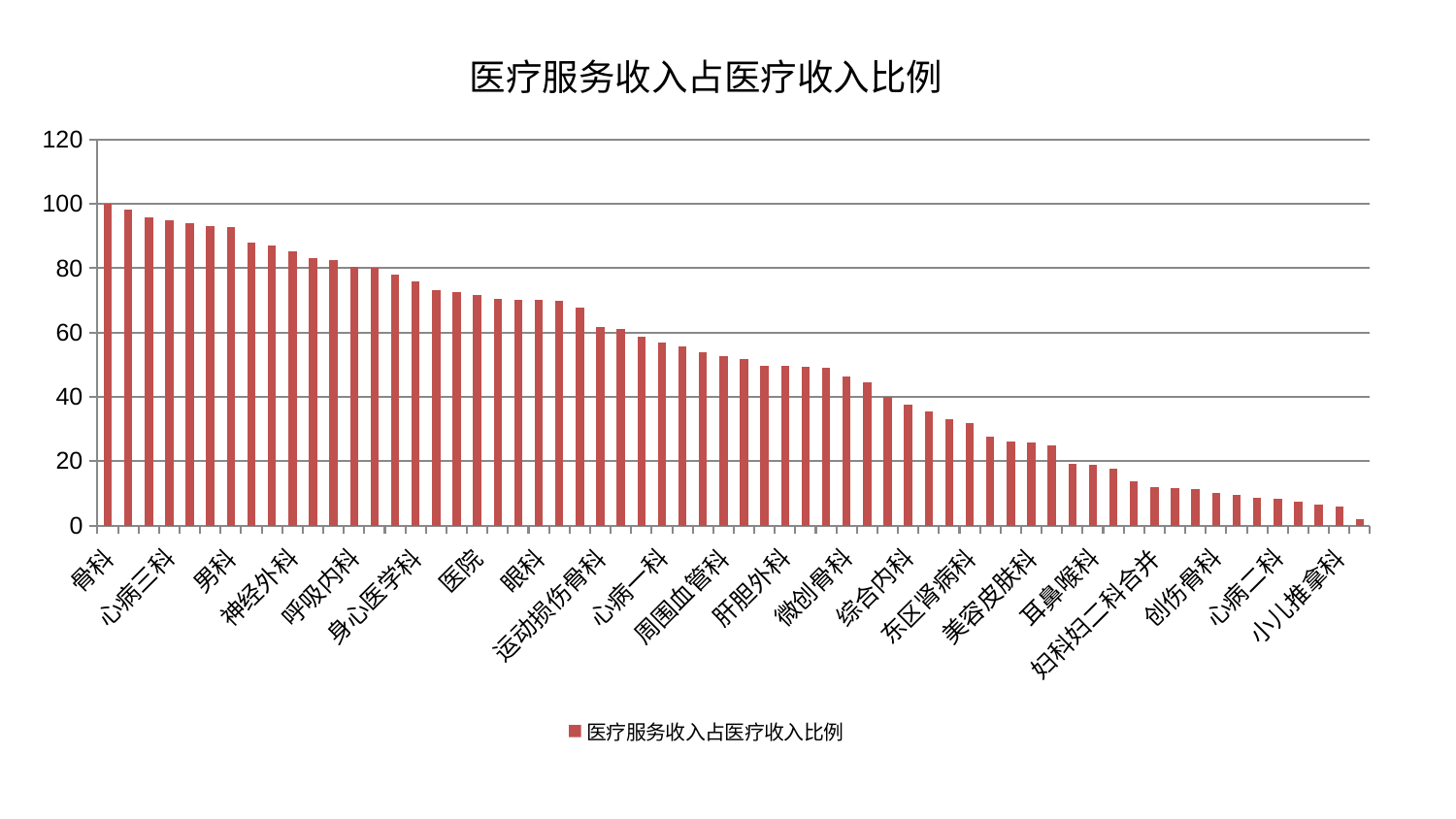

### Chart: 医疗服务收入占医疗收入比例

| Category | 医疗服务收入占医疗收入比例 |
|---|---|
| 骨科 | 99.99999999999999 |
| 口腔科 | 98.33803445997302 |
| 老年医学科 | 95.97212381153588 |
| 心病三科 | 95.02509395831721 |
| 小儿骨科 | 93.88020781202877 |
| 消化内科 | 92.96798484596563 |
| 男科 | 92.76901020279314 |
| 产科 | 87.95633668518262 |
| 心血管内科 | 87.1568342244264 |
| 神经外科 | 85.14536073399418 |
| 乳腺甲状腺外科 | 83.0736034736574 |
| 脑病一科 | 82.4472356162328 |
| 呼吸内科 | 80.53916064552904 |
| 脾胃病科 | 80.21702292889447 |
| 脾胃科消化科合并 | 77.92626328907438 |
| 身心医学科 | 75.81124862644062 |
| 内分泌科 | 73.2611179720953 |
| 血液科 | 72.46994147732997 |
| 医院 | 71.79159451904401 |
| 妇二科 | 70.51993044775693 |
| 脊柱骨科 | 70.28939663373531 |
| 眼科 | 70.27129638342018 |
| 神经内科 | 69.89015475134723 |
| 肾病科 | 67.85936544993736 |
| 运动损伤骨科 | 61.72569042094782 |
| 风湿病科 | 60.997171901077344 |
| 康复科 | 58.749095875249175 |
| 心病一科 | 56.93135318006322 |
| 东区重症医学科 | 55.71218348173396 |
| 脑病三科 | 53.7533948486316 |
| 周围血管科 | 52.8177743233621 |
| 关节骨科 | 51.90952308411806 |
| 中医经典科 | 49.78275149701824 |
| 肝胆外科 | 49.68603123898336 |
| 显微骨科 | 49.28199658876598 |
| 针灸科 | 49.18629207201275 |
| 微创骨科 | 46.396115599871365 |
| 儿科 | 44.56143407666499 |
| 肛肠科 | 39.98771304268772 |
| 综合内科 | 37.70473915490445 |
| 推拿科 | 35.56145306637841 |
| 西区重症医学科 | 33.16441112387573 |
| 东区肾病科 | 31.833343518594287 |
| 皮肤科 | 27.68546180914249 |
| 肝病科 | 26.13065244829409 |
| 美容皮肤科 | 25.90685699142476 |
| 重症医学科 | 24.82359768031433 |
| 治未病中心 | 19.023136764801386 |
| 耳鼻喉科 | 18.953885598036983 |
| 泌尿外科 | 17.512426875104843 |
| 肾脏内科 | 13.64978469715802 |
| 妇科妇二科合并 | 11.921427342590436 |
| 普通外科 | 11.63304251735176 |
| 妇科 | 11.400620630212778 |
| 创伤骨科 | 10.21269312788498 |
| 胸外科 | 9.4358642539631 |
| 心病四科 | 8.524475831547456 |
| 心病二科 | 8.438370515183054 |
| 中医外治中心 | 7.344498621059998 |
| 脑病二科 | 6.637097663953329 |
| 小儿推拿科 | 6.030678710666574 |
| 肿瘤内科 | 1.8304214539487633 |
226